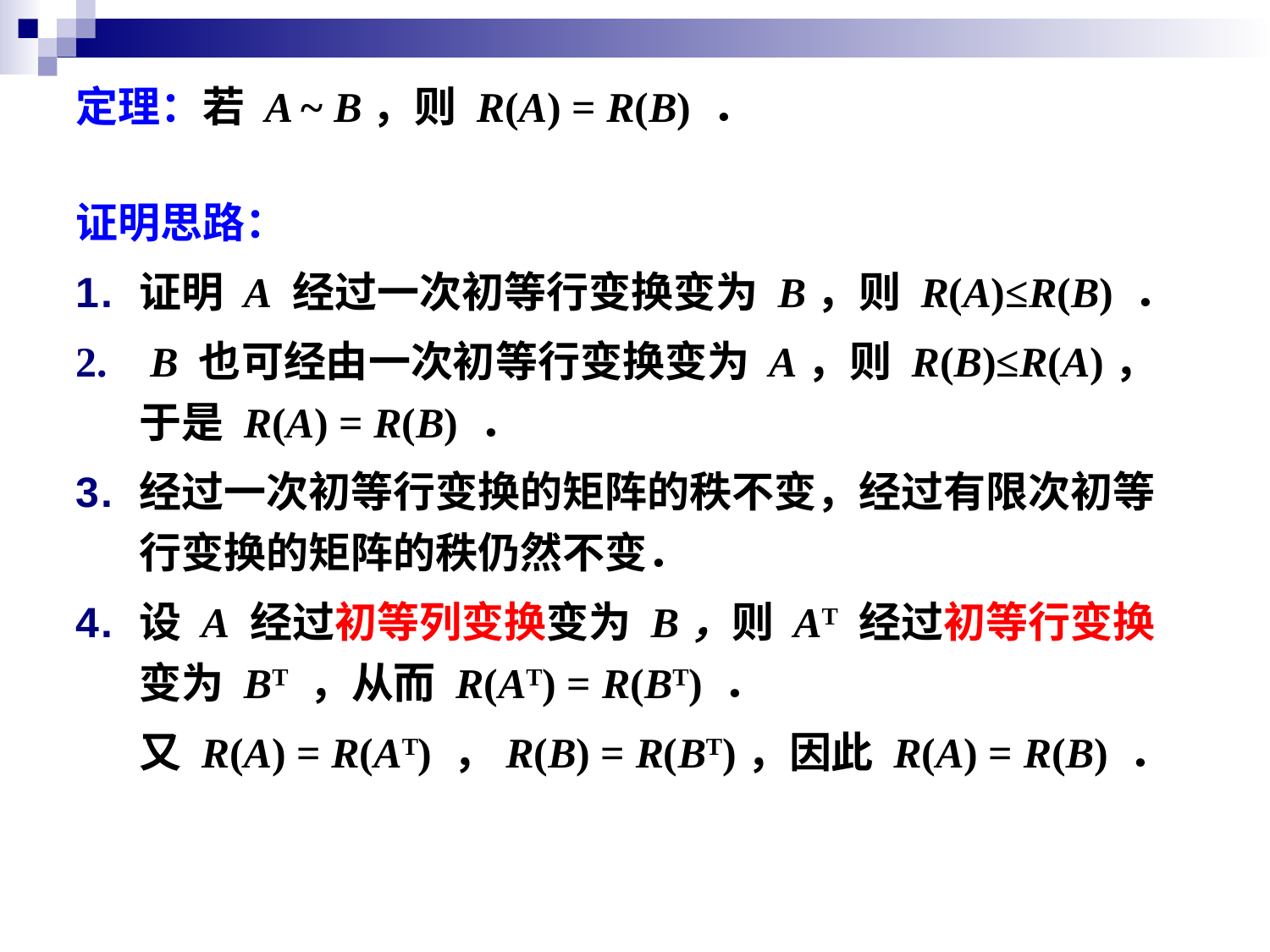

定理：若 A ~ B，则 R(A) = R(B) ．
证明思路：
证明 A 经过一次初等行变换变为 B，则 R(A)≤R(B) ．
 B 也可经由一次初等行变换变为 A，则 R(B)≤R(A)，于是 R(A) = R(B) ．
经过一次初等行变换的矩阵的秩不变，经过有限次初等行变换的矩阵的秩仍然不变．
设 A 经过初等列变换变为 B，则 AT 经过初等行变换变为 BT ，从而 R(AT) = R(BT) ．
	又 R(A) = R(AT) ，R(B) = R(BT)，因此 R(A) = R(B) ．